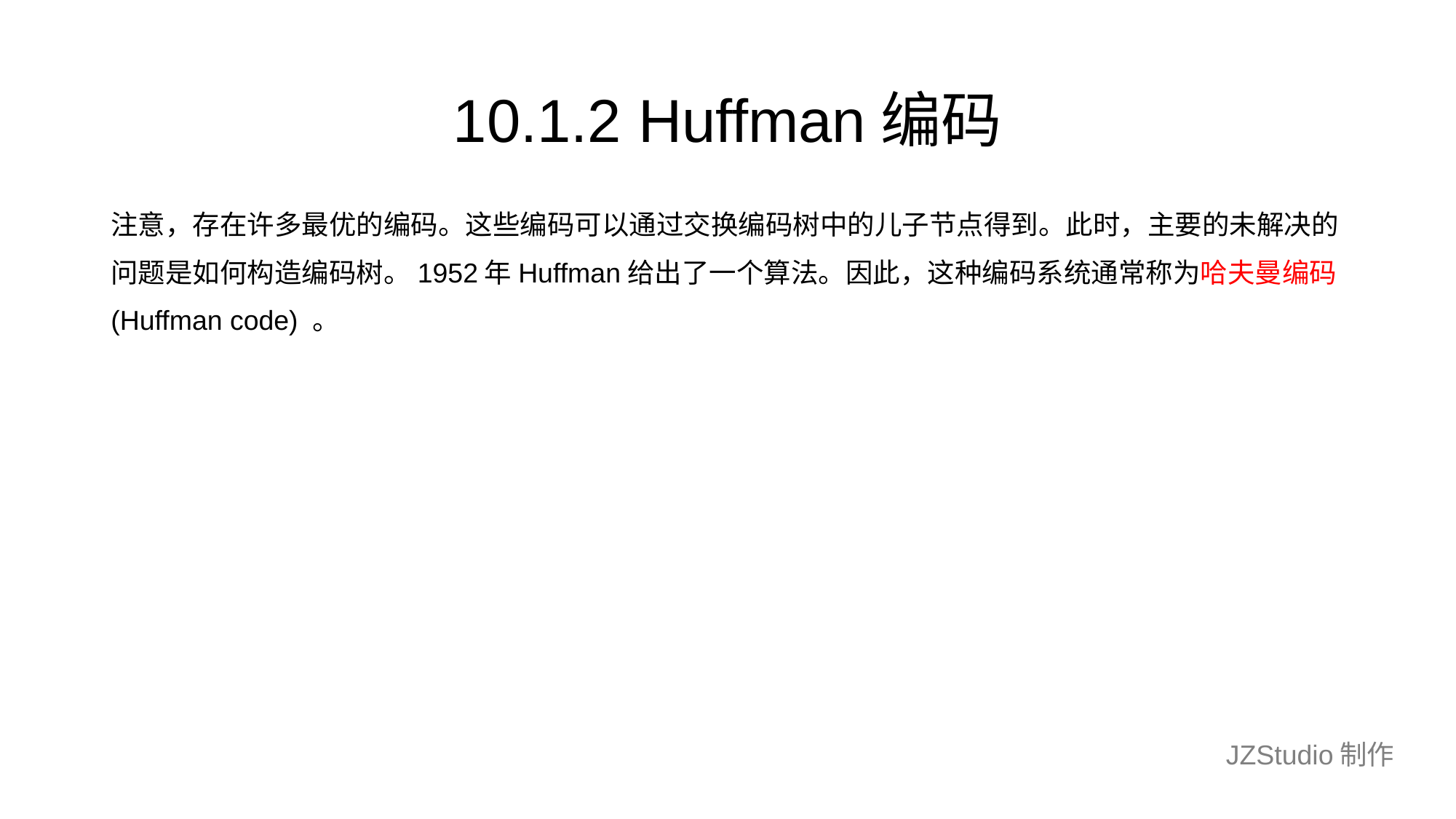

# 10.1.2 Huffman编码
注意，存在许多最优的编码。这些编码可以通过交换编码树中的儿子节点得到。此时，主要的未解决的
问题是如何构造编码树。1952年Huffman给出了一个算法。因此，这种编码系统通常称为哈夫曼编码
(Huffman code) 。